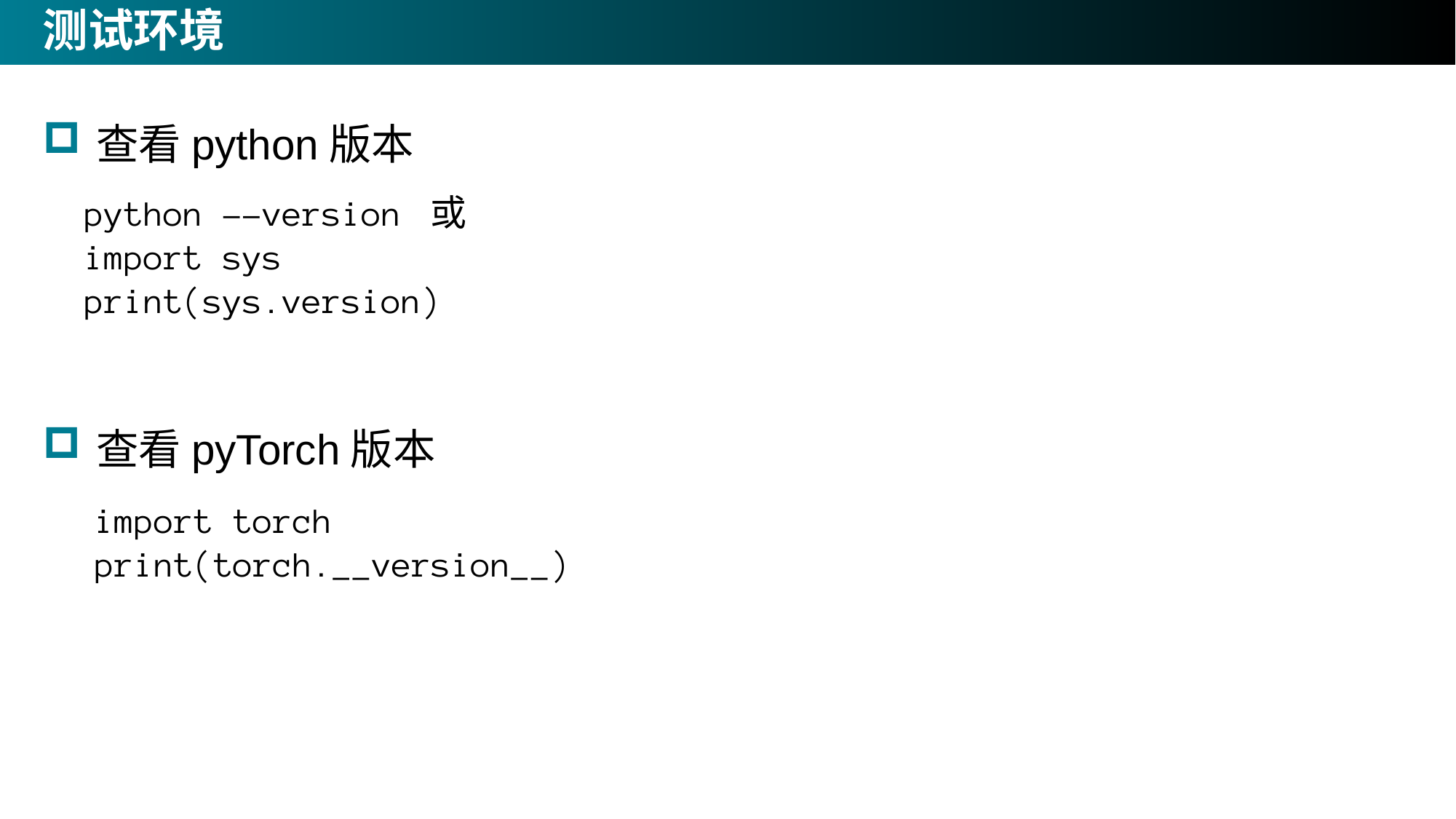

# 测试环境
查看python版本

查看pyTorch版本

python --version 或
import sys
print(sys.version)
import torch
print(torch.__version__)